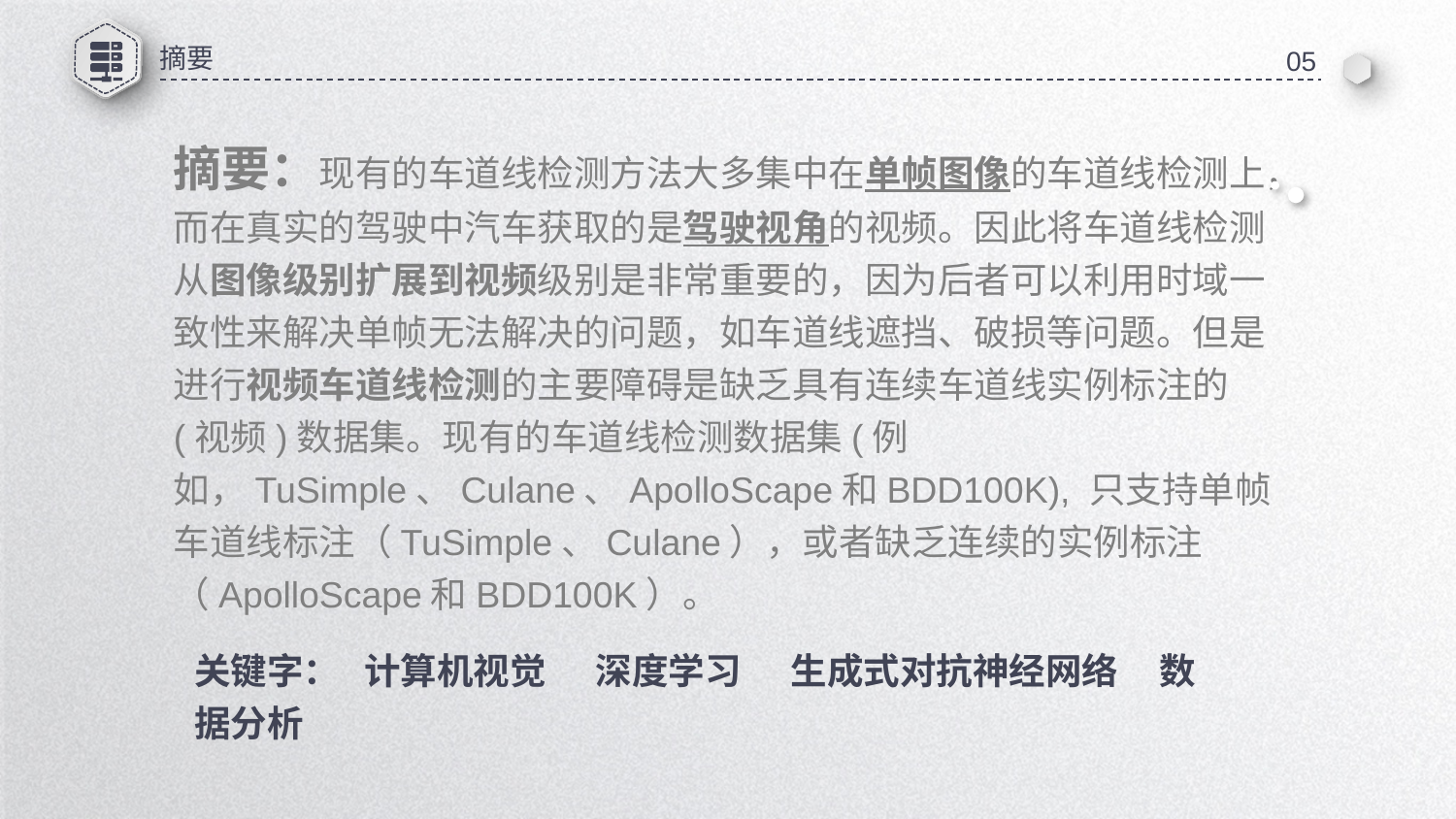

摘要
05

摘要：现有的车道线检测方法大多集中在单帧图像的车道线检测上，而在真实的驾驶中汽车获取的是驾驶视角的视频。因此将车道线检测从图像级别扩展到视频级别是非常重要的，因为后者可以利用时域一致性来解决单帧无法解决的问题，如车道线遮挡、破损等问题。但是进行视频车道线检测的主要障碍是缺乏具有连续车道线实例标注的(视频)数据集。现有的车道线检测数据集(例如，TuSimple、Culane、ApolloScape和BDD100K), 只支持单帧车道线标注（TuSimple、Culane），或者缺乏连续的实例标注（ApolloScape和BDD100K）。

关键字：   计算机视觉      深度学习      生成式对抗神经网络     数	   据分析